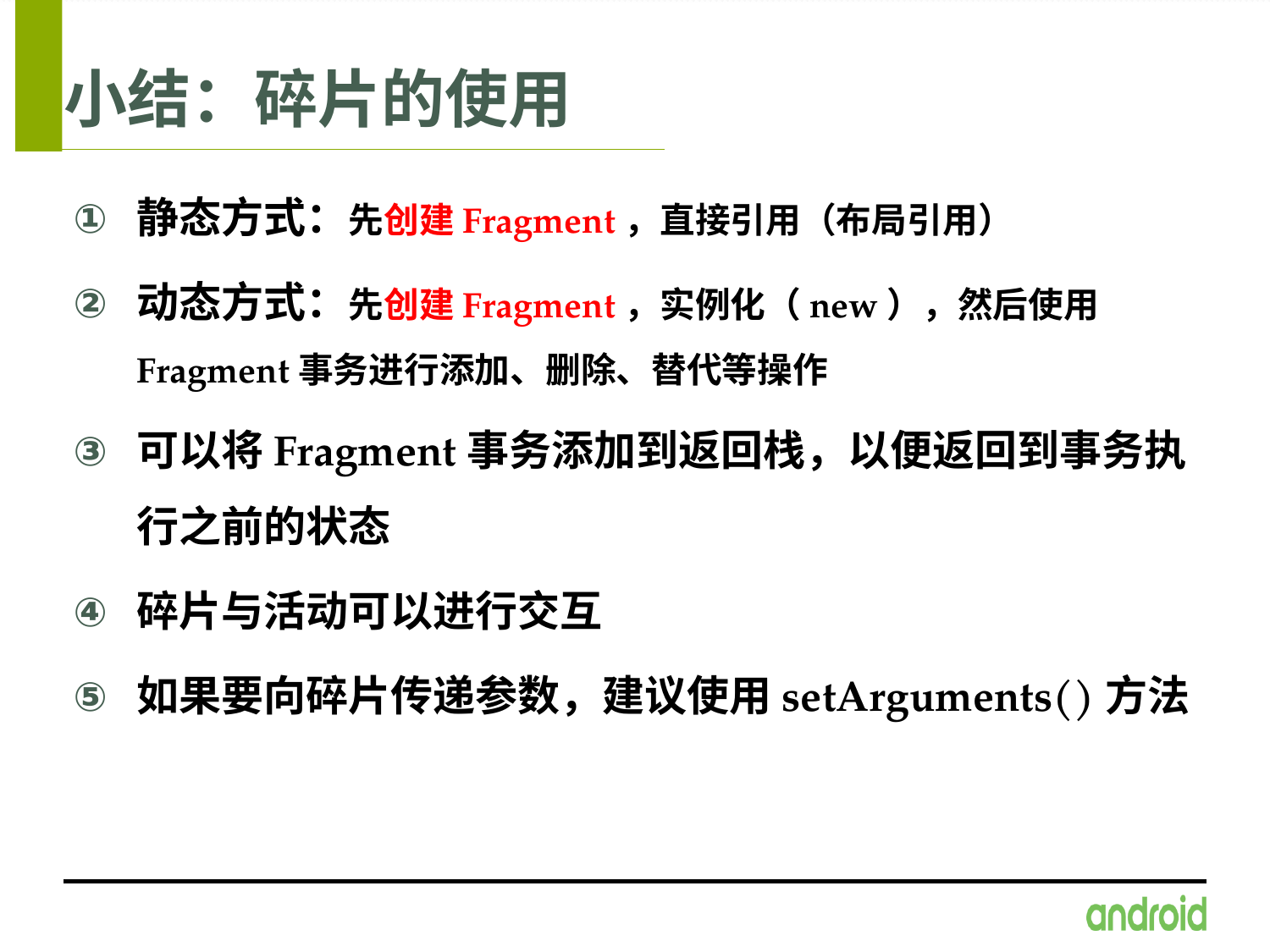

# 小结：碎片的使用
静态方式：先创建Fragment，直接引用（布局引用）
动态方式：先创建Fragment，实例化（new），然后使用Fragment事务进行添加、删除、替代等操作
可以将Fragment事务添加到返回栈，以便返回到事务执行之前的状态
碎片与活动可以进行交互
如果要向碎片传递参数，建议使用setArguments()方法